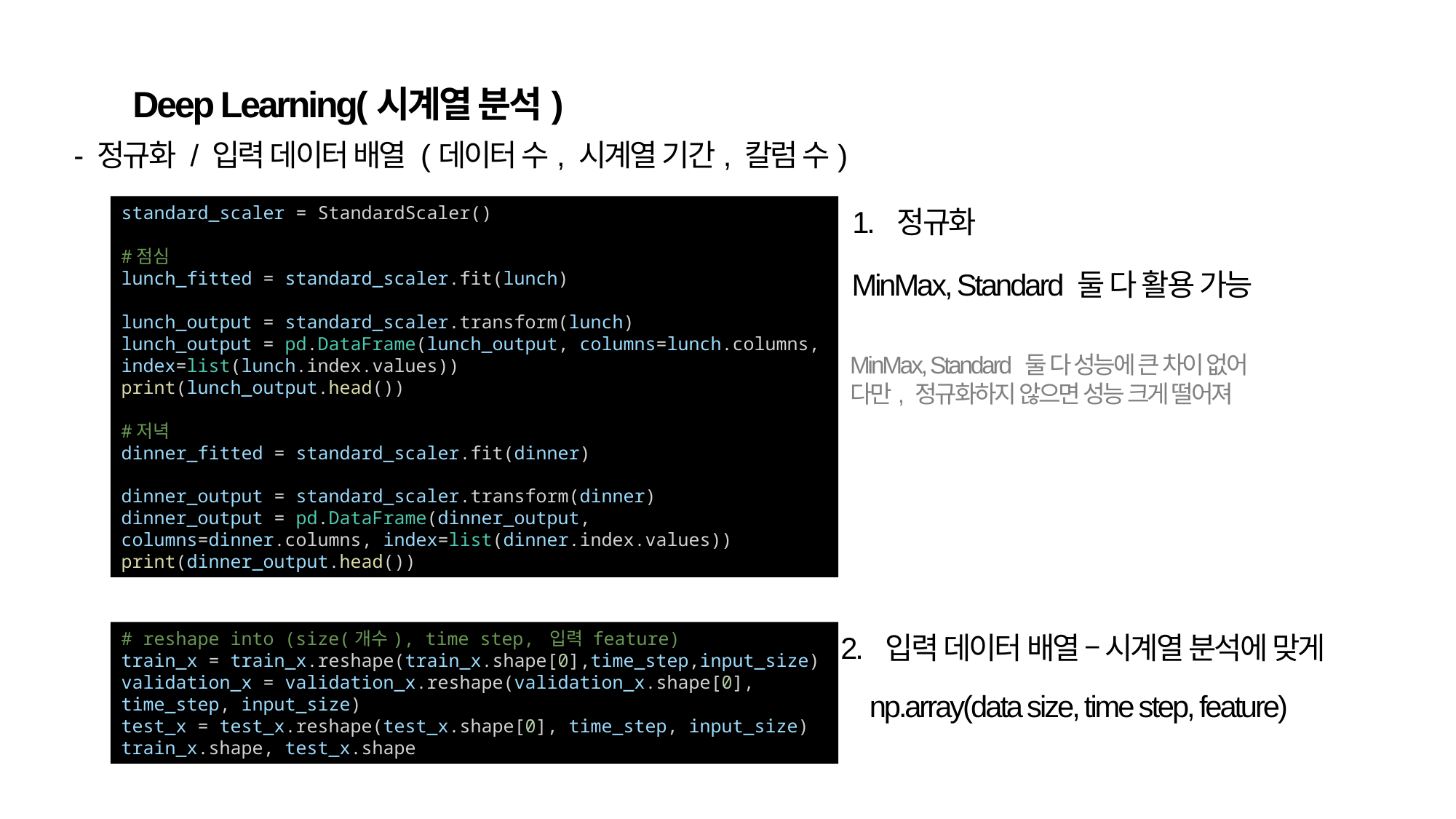

Deep Learning(시계열 분석)
- 정규화 / 입력 데이터 배열 (데이터 수, 시계열 기간, 칼럼 수)
standard_scaler = StandardScaler()
#점심
lunch_fitted = standard_scaler.fit(lunch)
lunch_output = standard_scaler.transform(lunch)
lunch_output = pd.DataFrame(lunch_output, columns=lunch.columns, index=list(lunch.index.values))
print(lunch_output.head())
#저녁
dinner_fitted = standard_scaler.fit(dinner)
dinner_output = standard_scaler.transform(dinner)
dinner_output = pd.DataFrame(dinner_output, columns=dinner.columns, index=list(dinner.index.values))
print(dinner_output.head())
1.  정규화
MinMax, Standard 둘 다 활용 가능
MinMax, Standard 둘 다 성능에 큰 차이 없어
다만, 정규화하지 않으면 성능 크게 떨어져
# reshape into (size(개수), time step, 입력 feature)
train_x = train_x.reshape(train_x.shape[0],time_step,input_size)
validation_x = validation_x.reshape(validation_x.shape[0], time_step, input_size)
test_x = test_x.reshape(test_x.shape[0], time_step, input_size)
train_x.shape, test_x.shape
2.  입력 데이터 배열 – 시계열 분석에 맞게
np.array(data size, time step, feature)